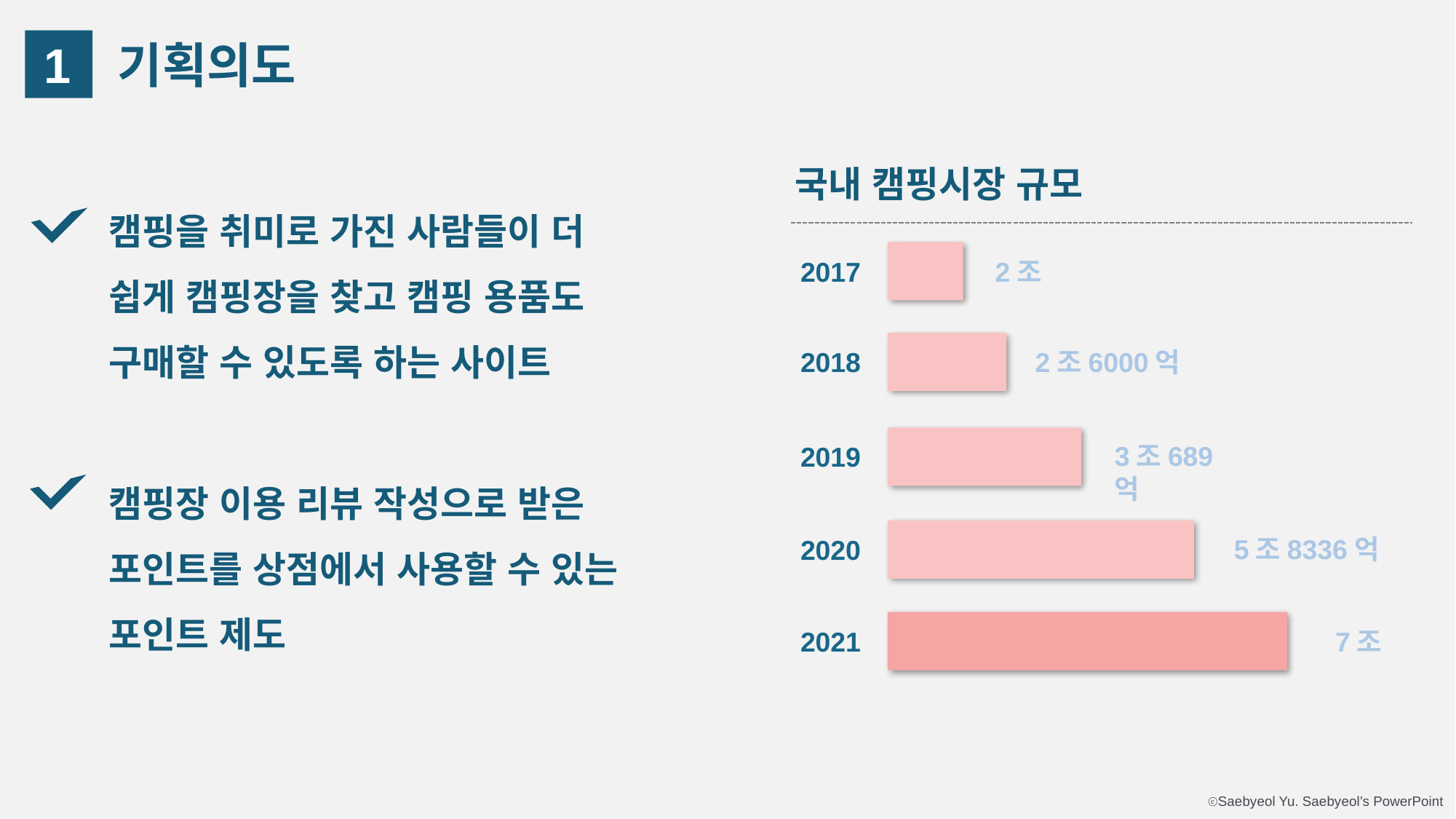

1
기획의도

국내 캠핑시장 규모
캠핑을 취미로 가진 사람들이 더
쉽게 캠핑장을 찾고 캠핑 용품도
구매할 수 있도록 하는 사이트

2017

2018

2019

2020
2021
2조
2조6000억
3조689억
5조8336억
7조
캠핑장 이용 리뷰 작성으로 받은 포인트를 상점에서 사용할 수 있는 포인트 제도